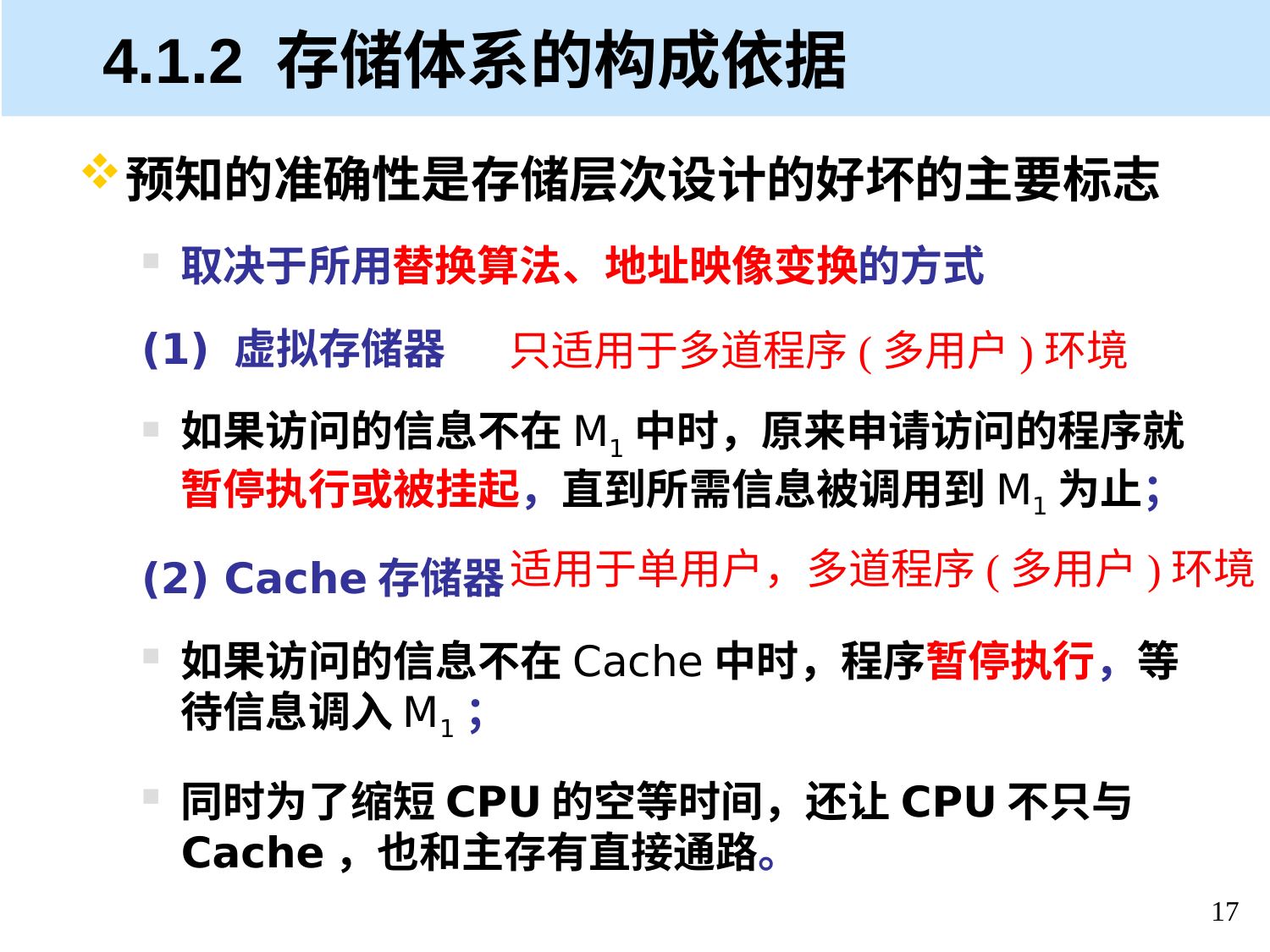

# 4.1.2 存储体系的构成依据
预知的准确性是存储层次设计的好坏的主要标志
取决于所用替换算法、地址映像变换的方式
(1) 虚拟存储器
如果访问的信息不在M1中时，原来申请访问的程序就暂停执行或被挂起，直到所需信息被调用到M1为止；
(2) Cache存储器
如果访问的信息不在Cache中时，程序暂停执行，等待信息调入M1；
同时为了缩短CPU的空等时间，还让CPU不只与Cache，也和主存有直接通路。

只适用于多道程序(多用户)环境
适用于单用户，多道程序(多用户)环境